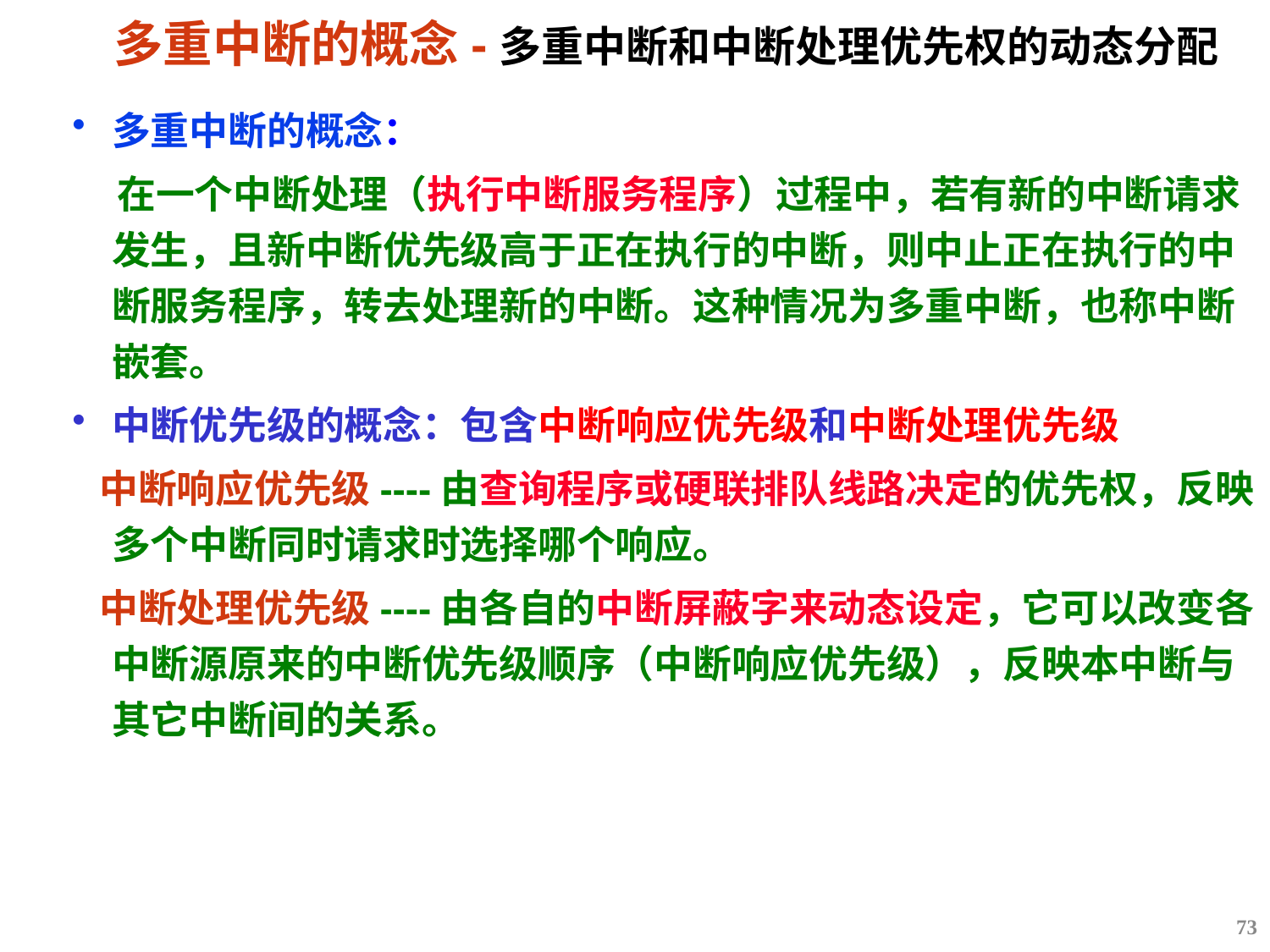

# 多重中断的概念-多重中断和中断处理优先权的动态分配
多重中断的概念：
    在一个中断处理（执行中断服务程序）过程中，若有新的中断请求发生，且新中断优先级高于正在执行的中断，则中止正在执行的中断服务程序，转去处理新的中断。这种情况为多重中断，也称中断嵌套。
中断优先级的概念：包含中断响应优先级和中断处理优先级
  中断响应优先级----由查询程序或硬联排队线路决定的优先权，反映多个中断同时请求时选择哪个响应。
  中断处理优先级----由各自的中断屏蔽字来动态设定，它可以改变各中断源原来的中断优先级顺序（中断响应优先级），反映本中断与其它中断间的关系。

73